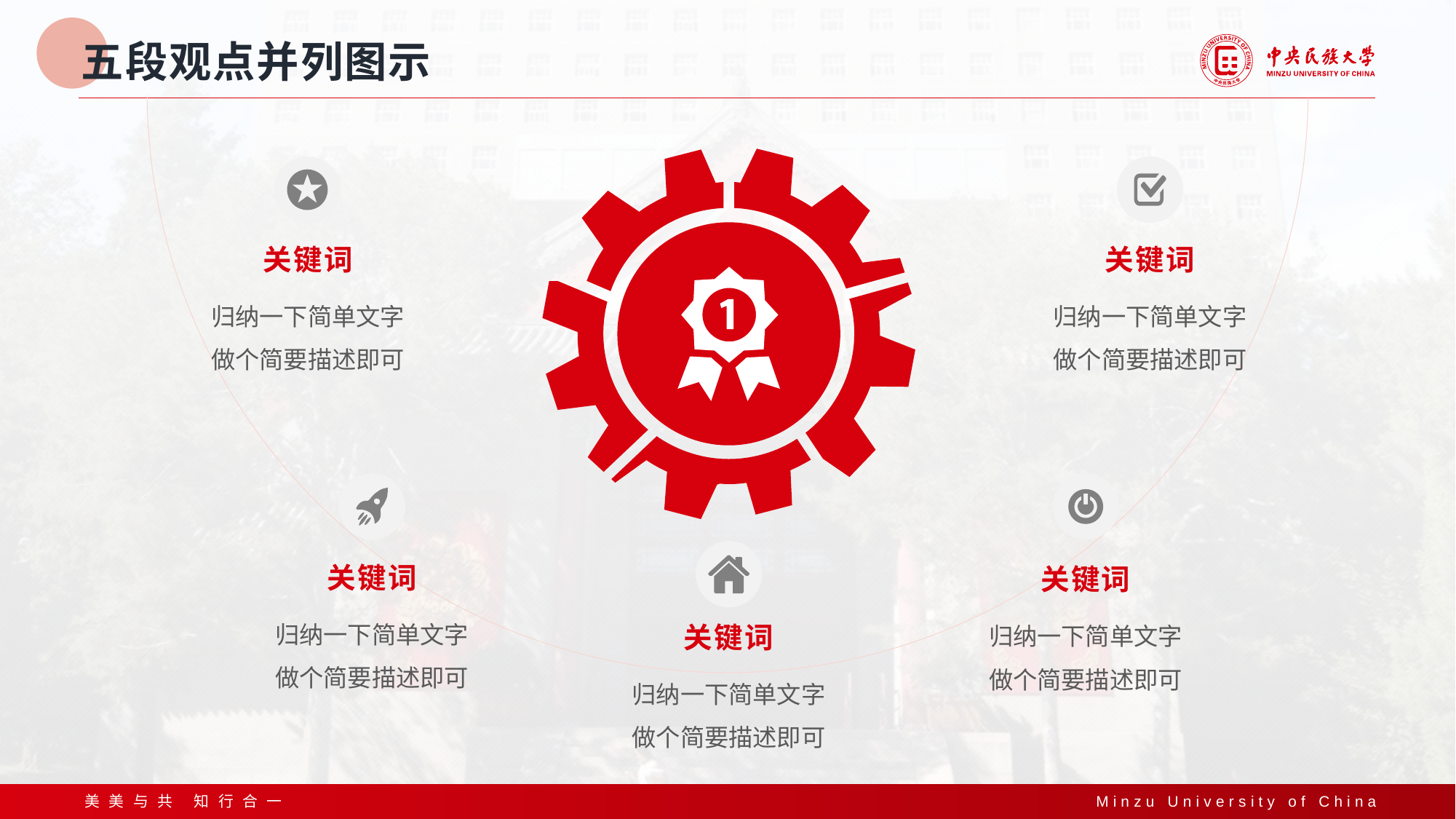

# 五段观点并列图示

关键词
归纳一下简单文字
做个简要描述即可
关键词
归纳一下简单文字
做个简要描述即可

关键词
归纳一下简单文字
做个简要描述即可
关键词
归纳一下简单文字
做个简要描述即可
关键词
归纳一下简单文字
做个简要描述即可